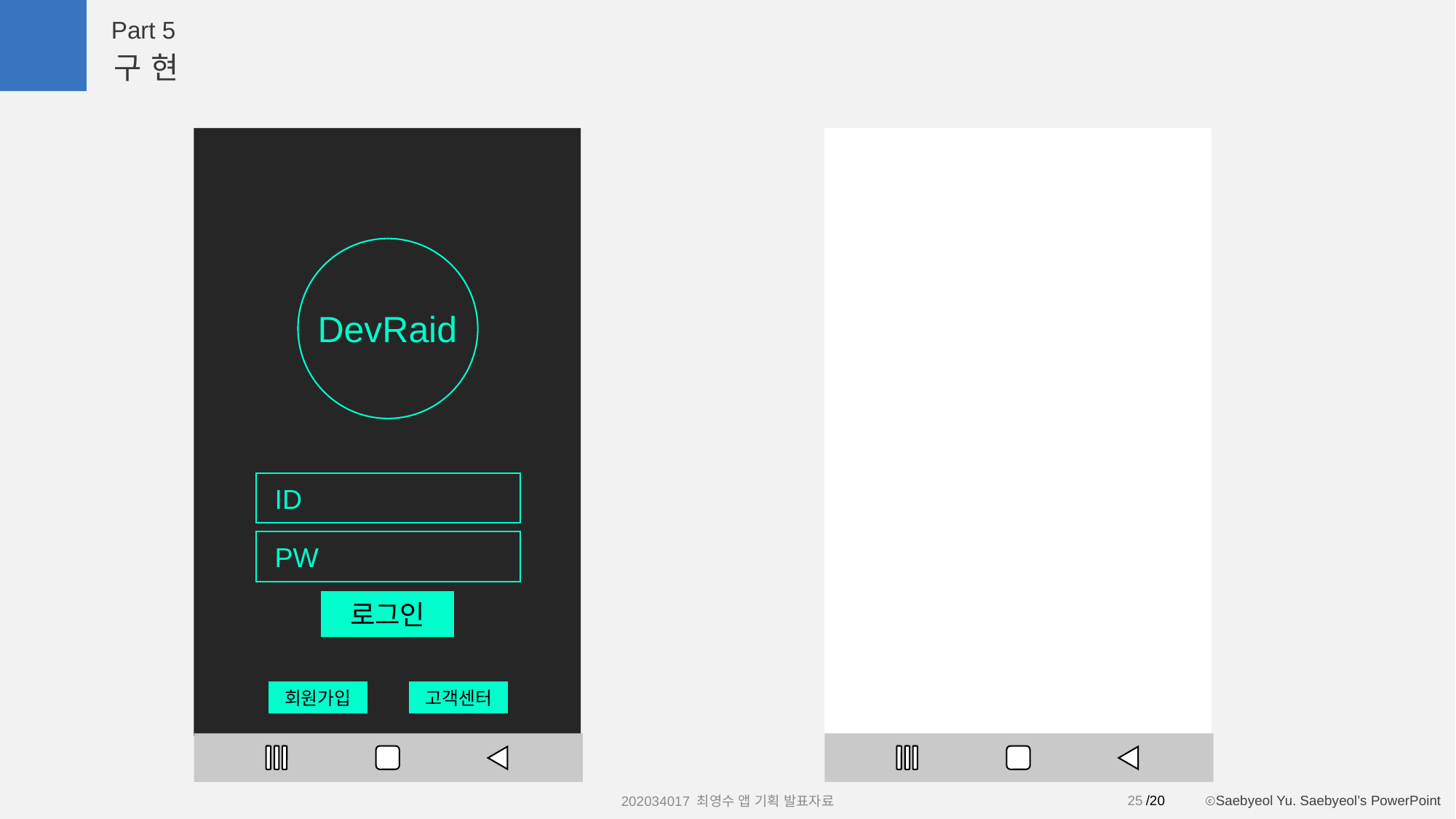

Part 5
구현

 ID
 PW
로그인
회원가입
고객센터

DevRaid
25
202034017 최영수 앱 기획 발표자료